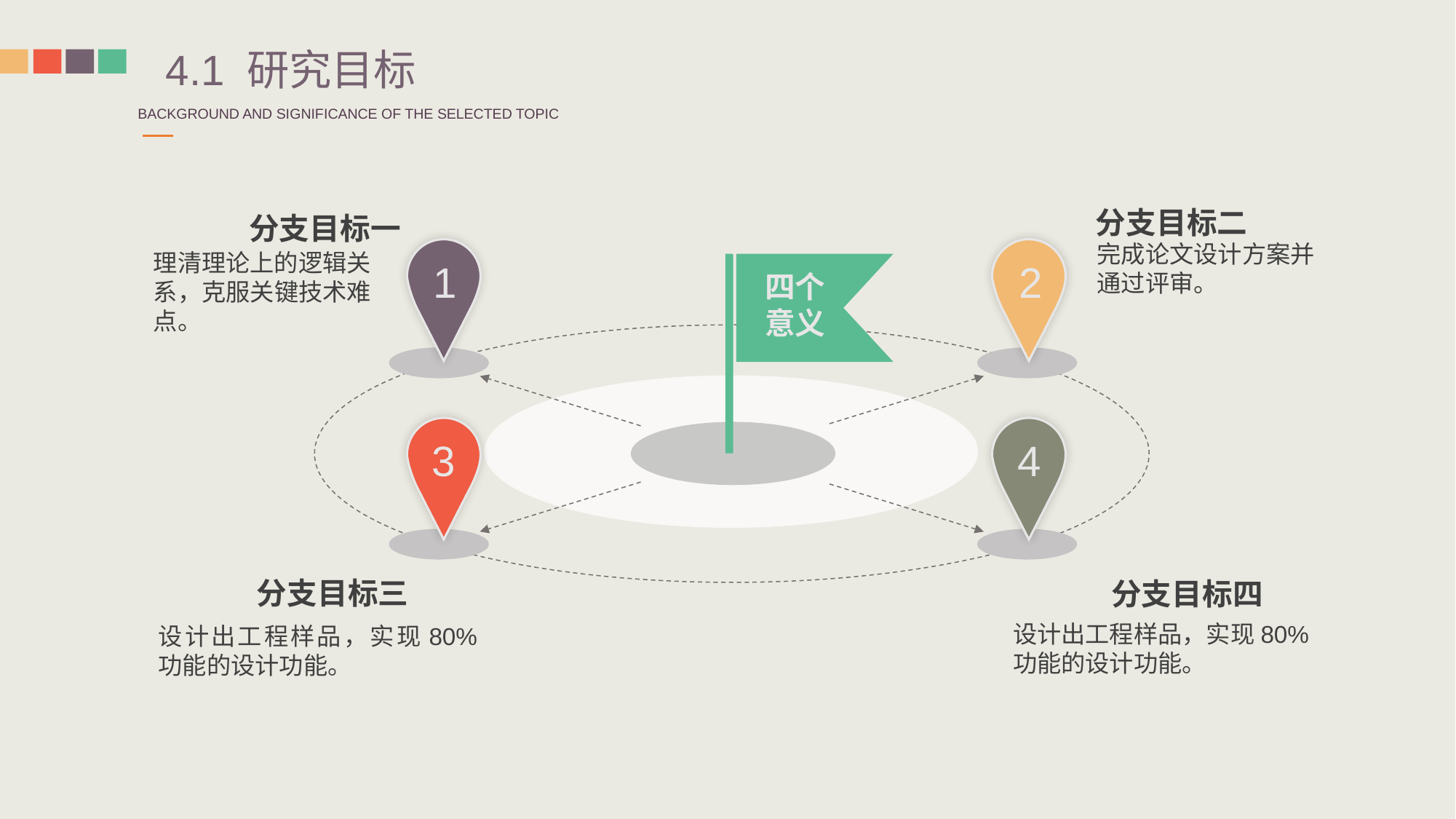

4.1 研究目标
BACKGROUND AND SIGNIFICANCE OF THE SELECTED TOPIC

分支目标二
完成论文设计方案并通过评审。
分支目标一
理清理论上的逻辑关系，克服关键技术难点。

1

2

四个意义

3

4

分支目标三
设计出工程样品，实现80%功能的设计功能。
分支目标四
设计出工程样品，实现80%功能的设计功能。